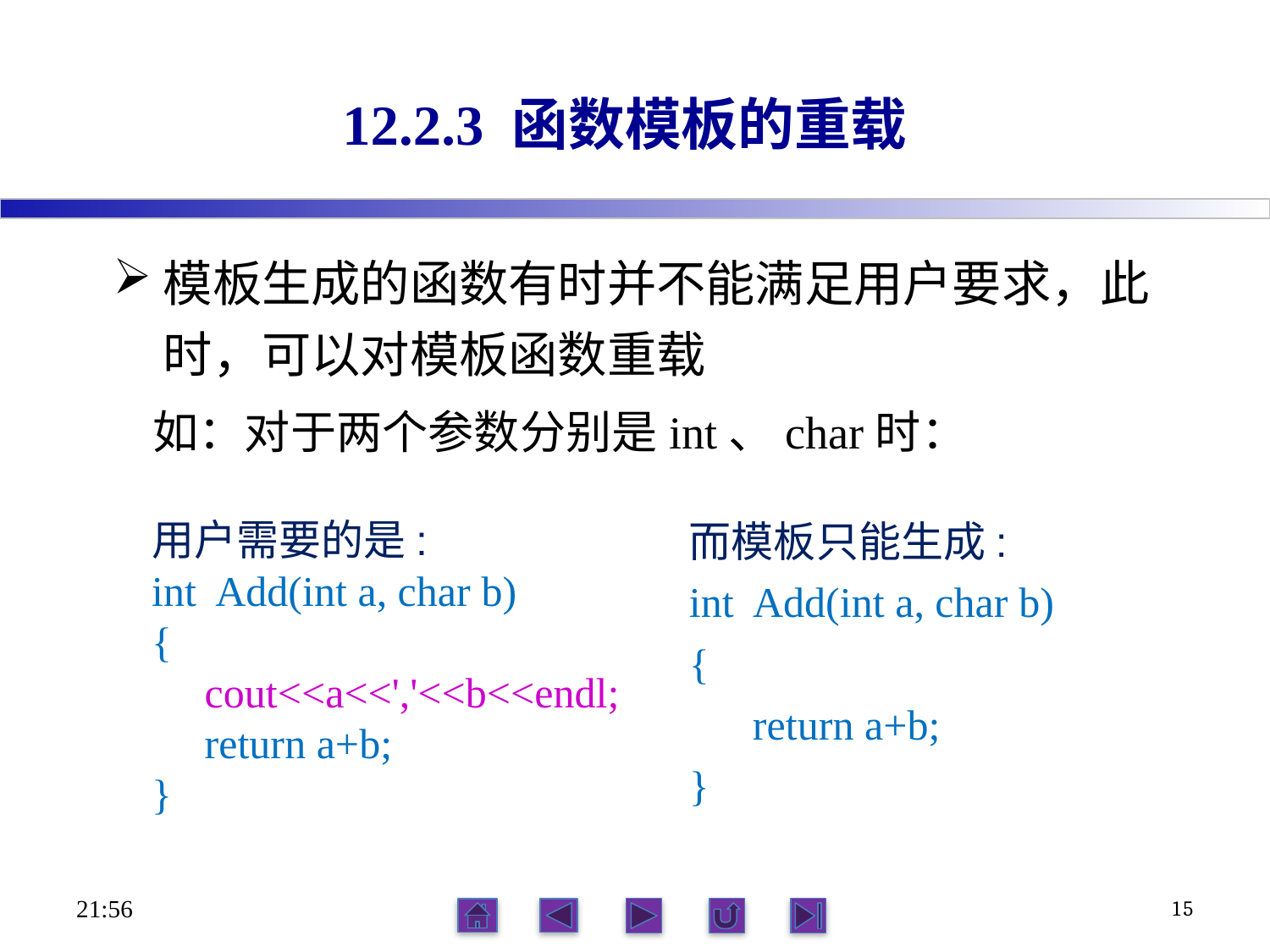

# 12.2.3 函数模板的重载
模板生成的函数有时并不能满足用户要求，此时，可以对模板函数重载
如：对于两个参数分别是int、char时：
用户需要的是:
int  Add(int a, char b)
{
     cout<<a<<','<<b<<endl;
     return a+b;
}
而模板只能生成:
int  Add(int a, char b)
{
      return a+b;
}
21:56
15